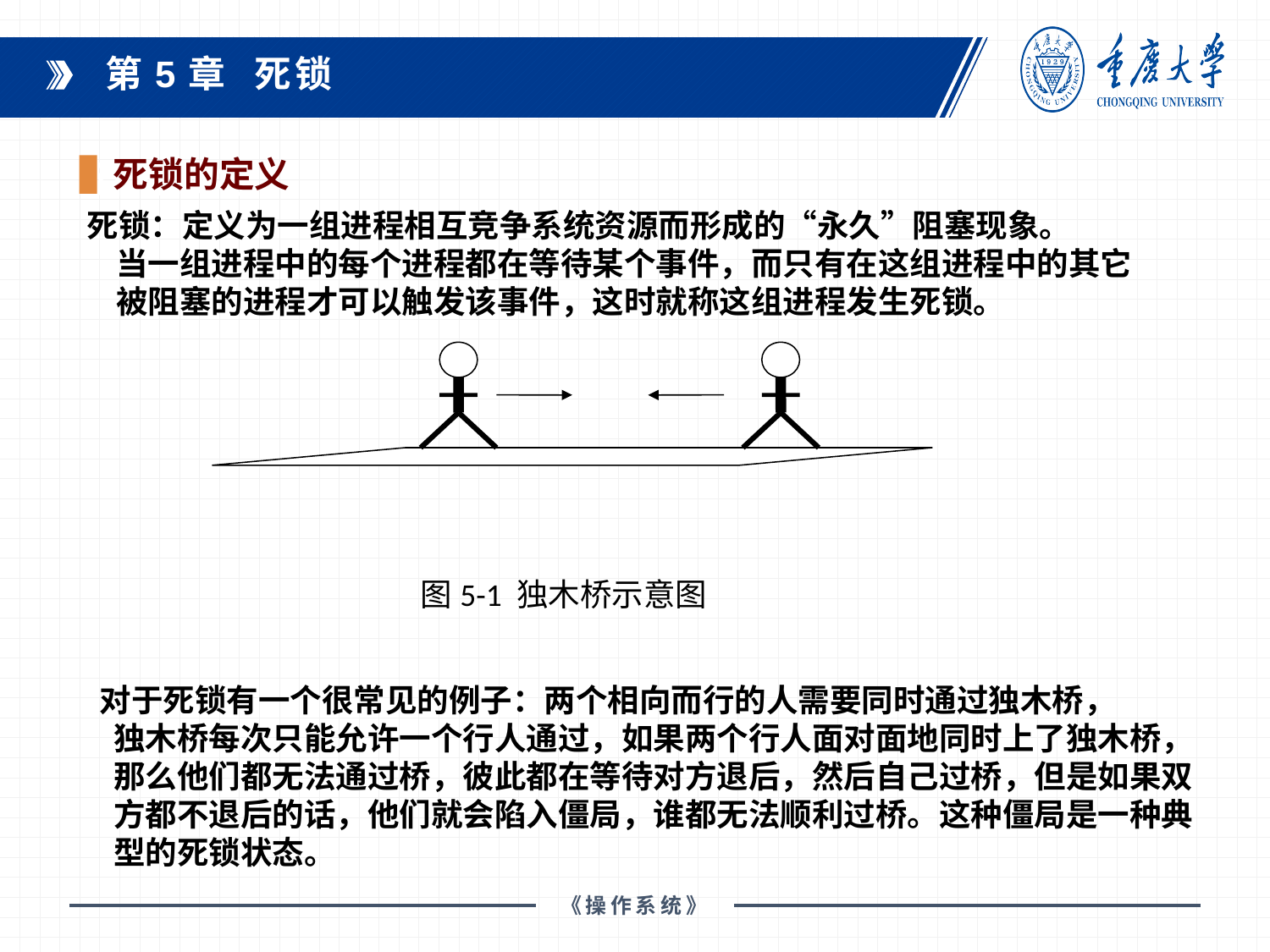

第5章  死锁
死锁的定义

课程教材：
死锁：定义为一组进程相互竞争系统资源而形成的“永久”阻塞现象。
   当一组进程中的每个进程都在等待某个事件，而只有在这组进程中的其它
   被阻塞的进程才可以触发该事件，这时就称这组进程发生死锁。

图5-1 独木桥示意图

 对于死锁有一个很常见的例子：两个相向而行的人需要同时通过独木桥，
   独木桥每次只能允许一个行人通过，如果两个行人面对面地同时上了独木桥，
   那么他们都无法通过桥，彼此都在等待对方退后，然后自己过桥，但是如果双
   方都不退后的话，他们就会陷入僵局，谁都无法顺利过桥。这种僵局是一种典
   型的死锁状态。